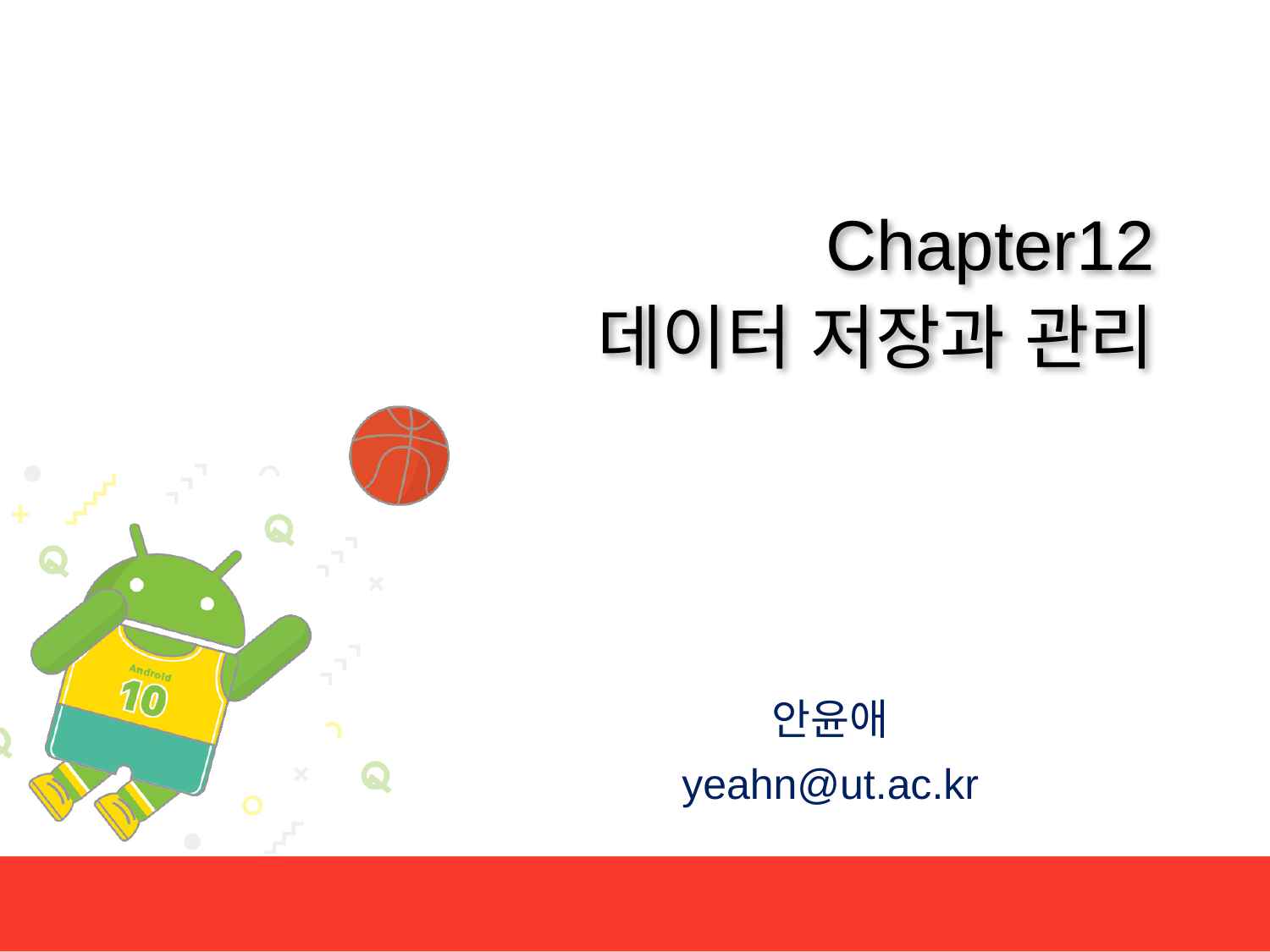

# Chapter12 데이터 저장과 관리
안윤애
yeahn@ut.ac.kr